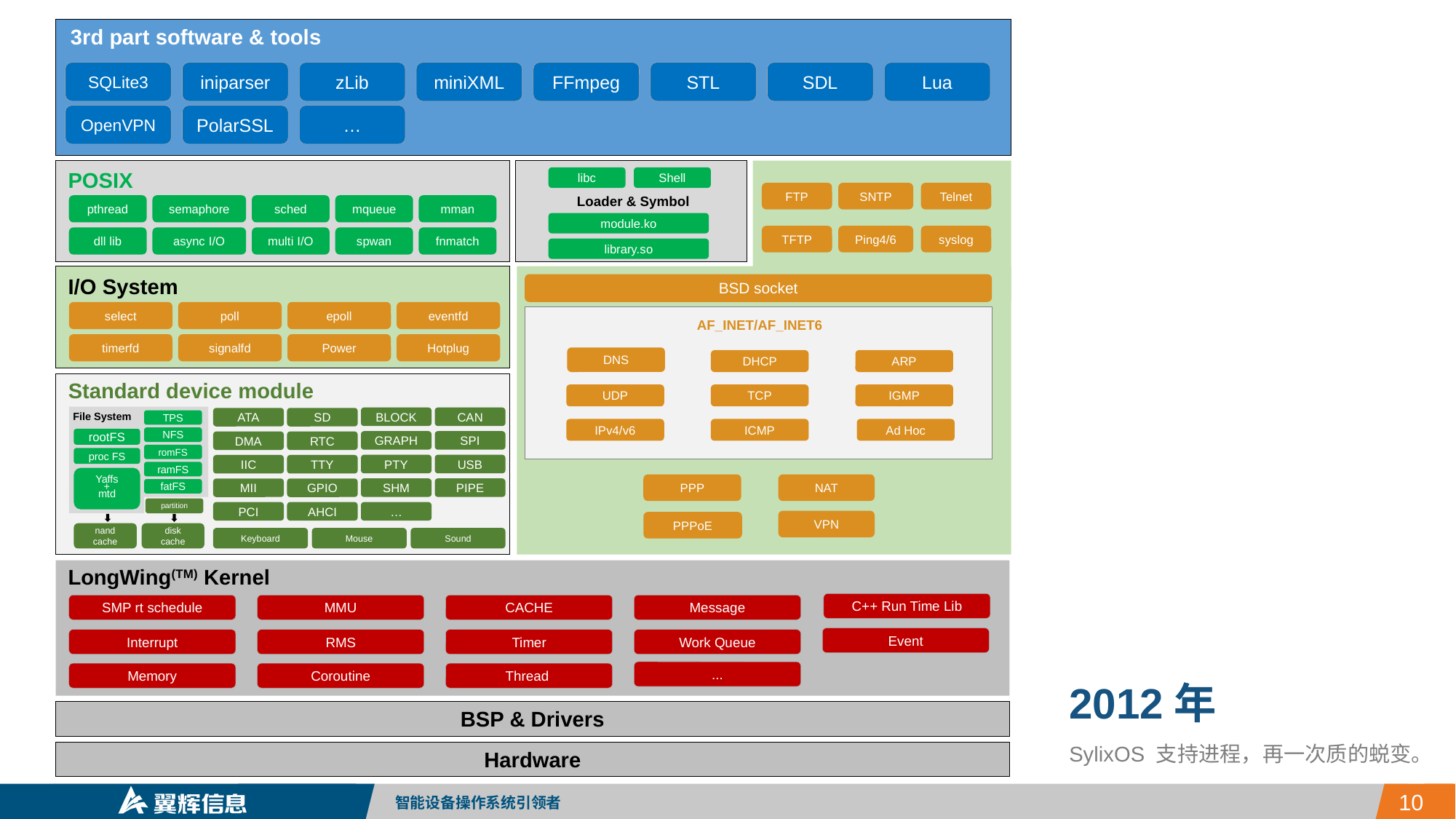

3rd part software & tools
SQLite3
iniparser
zLib
miniXML
FFmpeg
STL
SDL
Lua
OpenVPN
PolarSSL
…

POSIX
libc
Shell
FTP
SNTP
Telnet
Loader & Symbol
pthread
semaphore
sched
mqueue
mman
module.ko
TFTP
Ping4/6
syslog
dll lib
async I/O
multi I/O
spwan
fnmatch
library.so

I/O System
BSD socket
select
poll
epoll
eventfd

AF_INET/AF_INET6
timerfd
signalfd
Power
Hotplug
DNS
DHCP
ARP
Standard device module

UDP
TCP
IGMP

File System
BLOCK
CAN
ATA
SD
TPS
IPv4/v6
ICMP
Ad Hoc
NFS
rootFS
GRAPH
SPI
DMA
RTC
romFS
proc FS
PTY
USB
IIC
TTY
ramFS
Yaffs
+
mtd
PPP
NAT
SHM
PIPE
MII
GPIO
fatFS
partition
PCI
AHCI
…
VPN
PPPoE

disk cache
nand cache
Keyboard
Mouse
Sound
LongWing(TM) Kernel

C++ Run Time Lib
SMP rt schedule
MMU
CACHE
Message
Event
Interrupt
RMS
Timer
Work Queue
2012年
SylixOS 支持进程，再一次质的蜕变。
Architecture
...
Memory
Coroutine
Thread
BSP & Drivers
Hardware